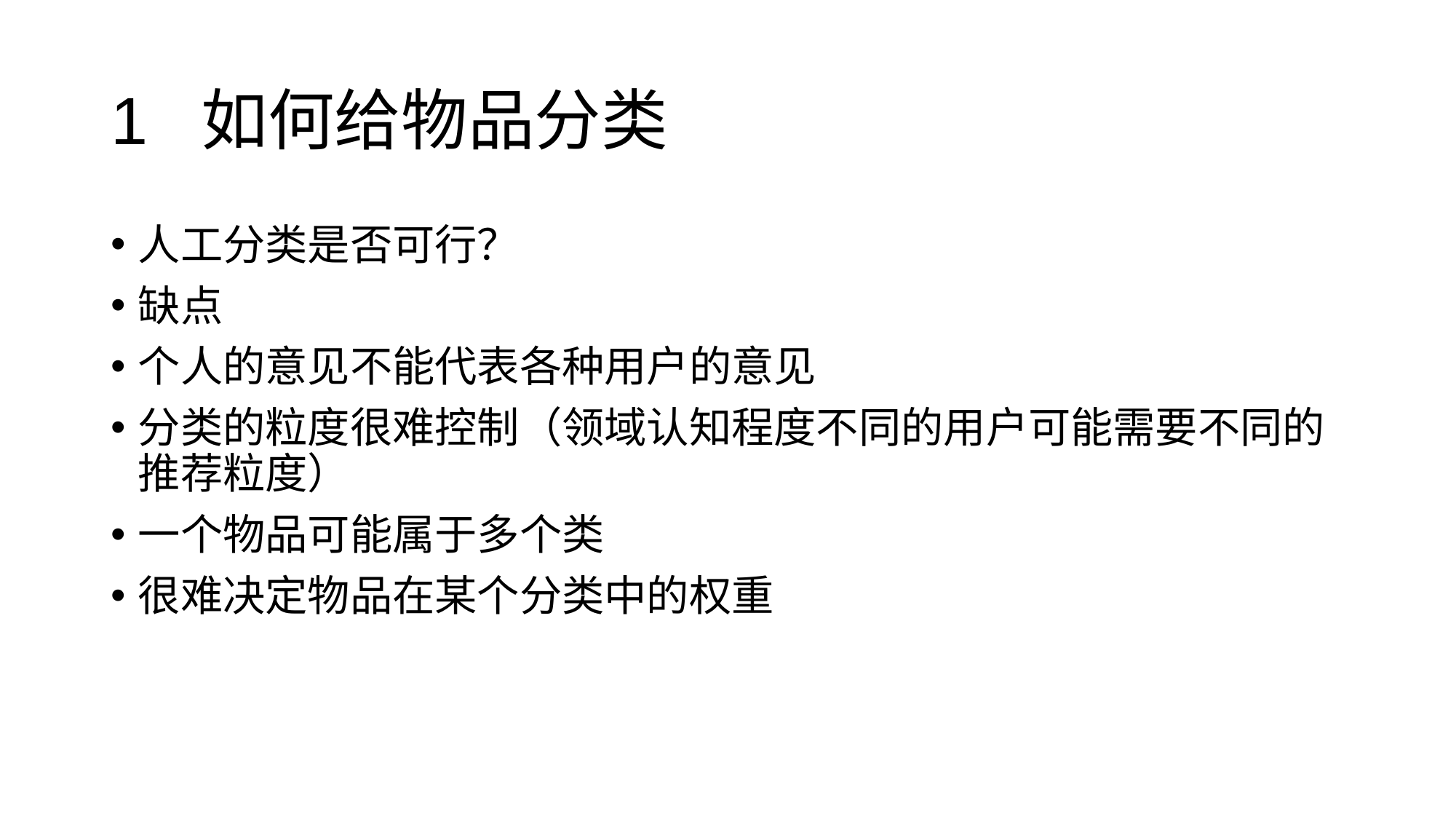

# 1  如何给物品分类
人工分类是否可行？
缺点
个人的意见不能代表各种用户的意见
分类的粒度很难控制（领域认知程度不同的用户可能需要不同的推荐粒度）
一个物品可能属于多个类
很难决定物品在某个分类中的权重